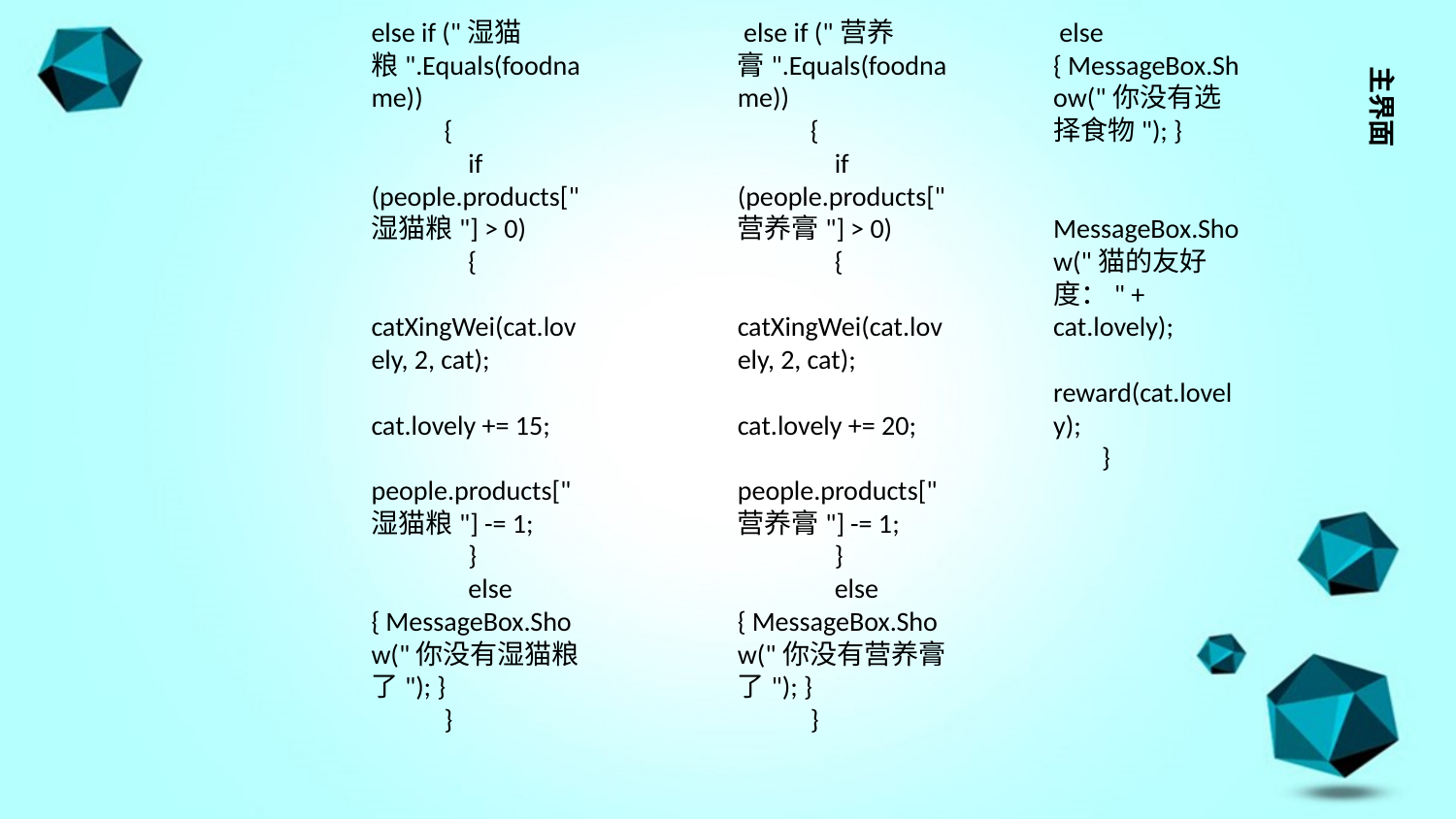

else if ("湿猫粮".Equals(foodname))
            {
                if (people.products["湿猫粮"] > 0)
                {
                    catXingWei(cat.lovely, 2, cat);
                    cat.lovely += 15;
                    people.products["湿猫粮"] -= 1;
                }
                else { MessageBox.Show("你没有湿猫粮了"); }
            }
 else if ("营养膏".Equals(foodname))
            {
                if (people.products["营养膏"] > 0)
                {
                    catXingWei(cat.lovely, 2, cat);
                    cat.lovely += 20;
                    people.products["营养膏"] -= 1;
                }
                else { MessageBox.Show("你没有营养膏了"); }
            }
 else { MessageBox.Show("你没有选择食物"); }

            MessageBox.Show("猫的友好度：" + cat.lovely);
            reward(cat.lovely);
        }
主界面